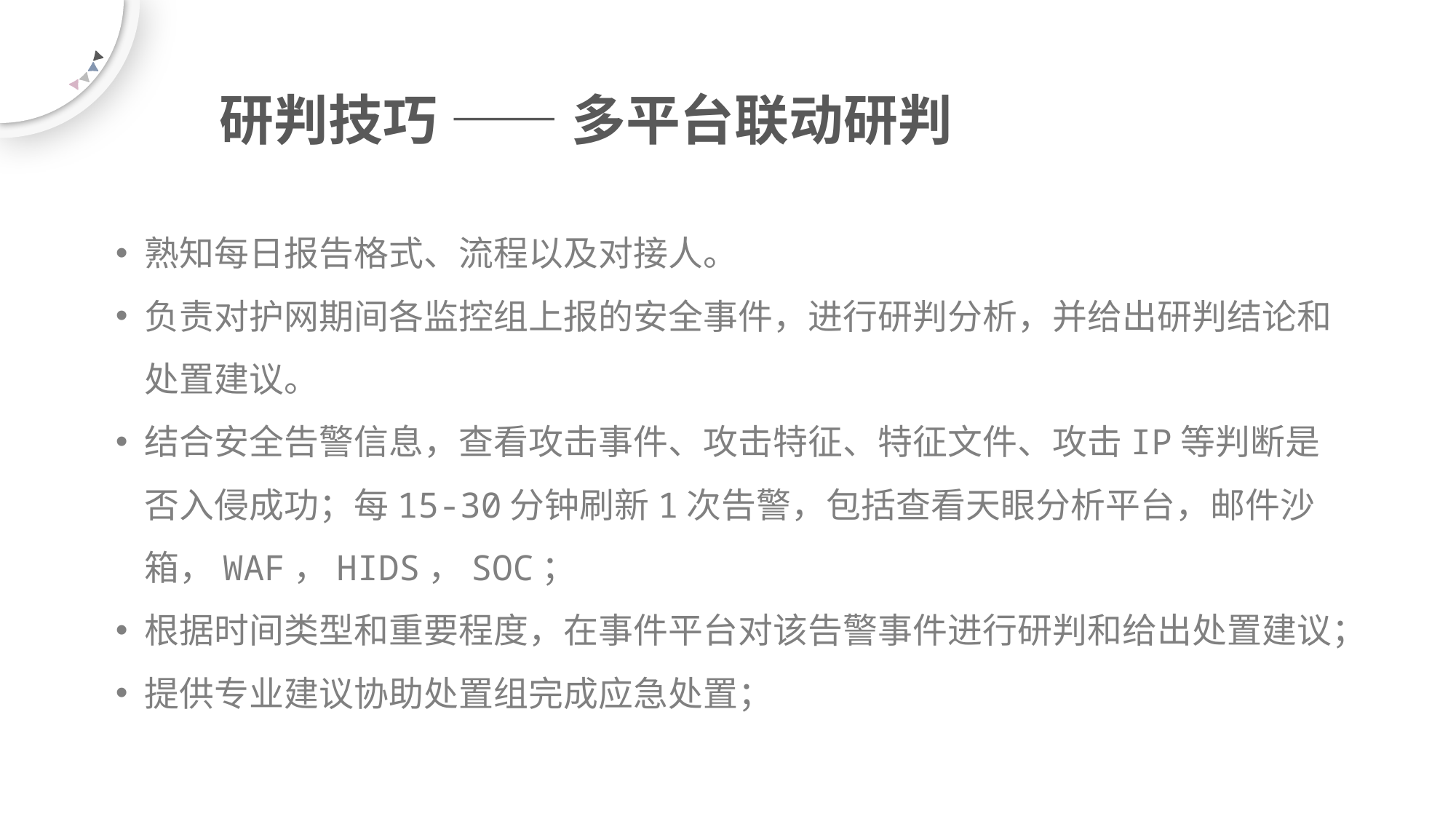

研判技巧 —— 多平台联动研判
熟知每日报告格式、流程以及对接人。
负责对护网期间各监控组上报的安全事件，进行研判分析，并给出研判结论和处置建议。
结合安全告警信息，查看攻击事件、攻击特征、特征文件、攻击IP等判断是否入侵成功；每15-30分钟刷新1次告警，包括查看天眼分析平台，邮件沙箱，WAF，HIDS，SOC；
根据时间类型和重要程度，在事件平台对该告警事件进行研判和给出处置建议；
提供专业建议协助处置组完成应急处置；